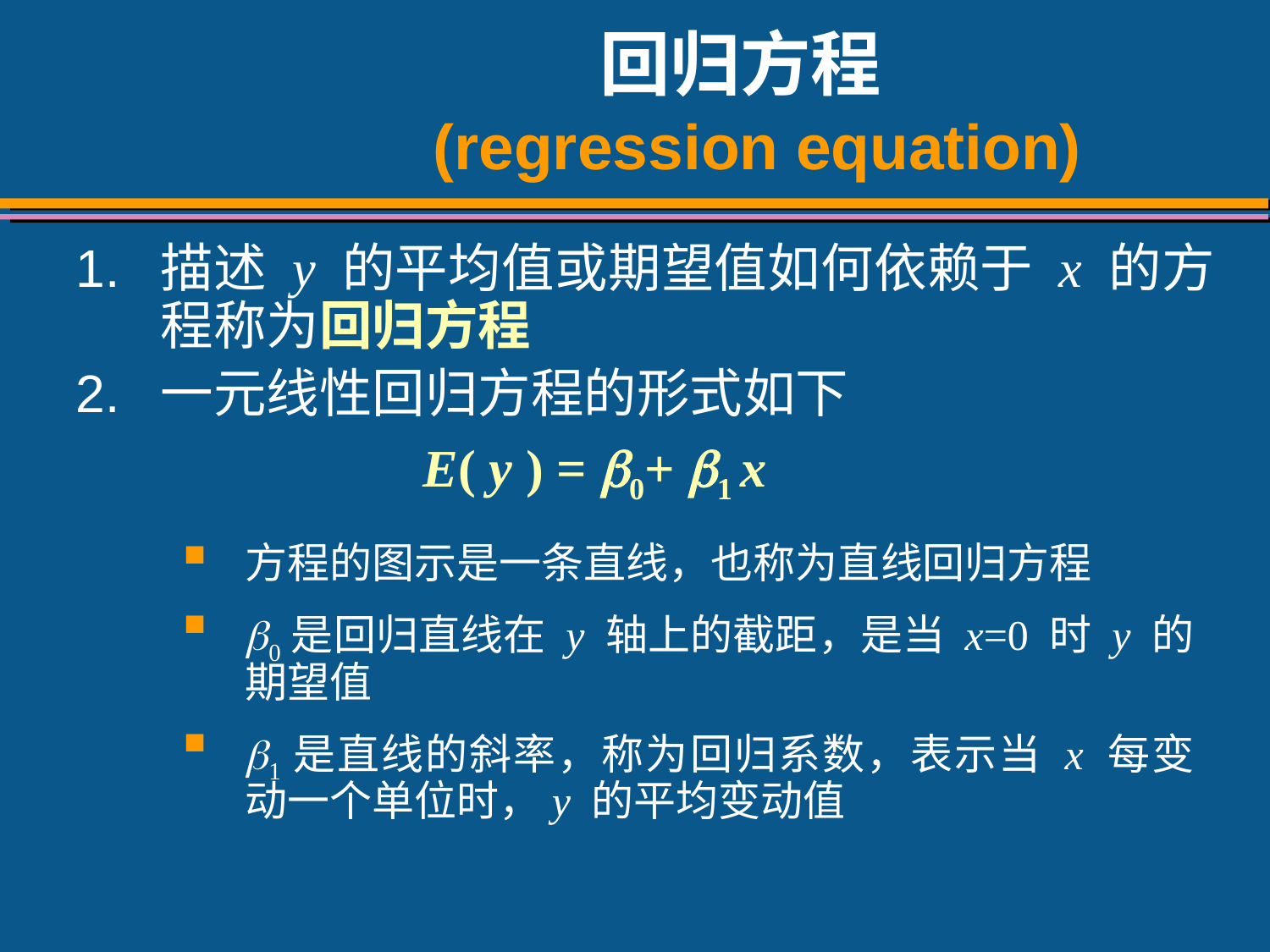

# 回归方程 (regression equation)
描述 y 的平均值或期望值如何依赖于 x 的方程称为回归方程
一元线性回归方程的形式如下
                          E( y ) = β0+ β1 x
方程的图示是一条直线，也称为直线回归方程
β0是回归直线在 y 轴上的截距，是当 x=0 时 y 的期望值
β1是直线的斜率，称为回归系数，表示当 x 每变动一个单位时，y 的平均变动值